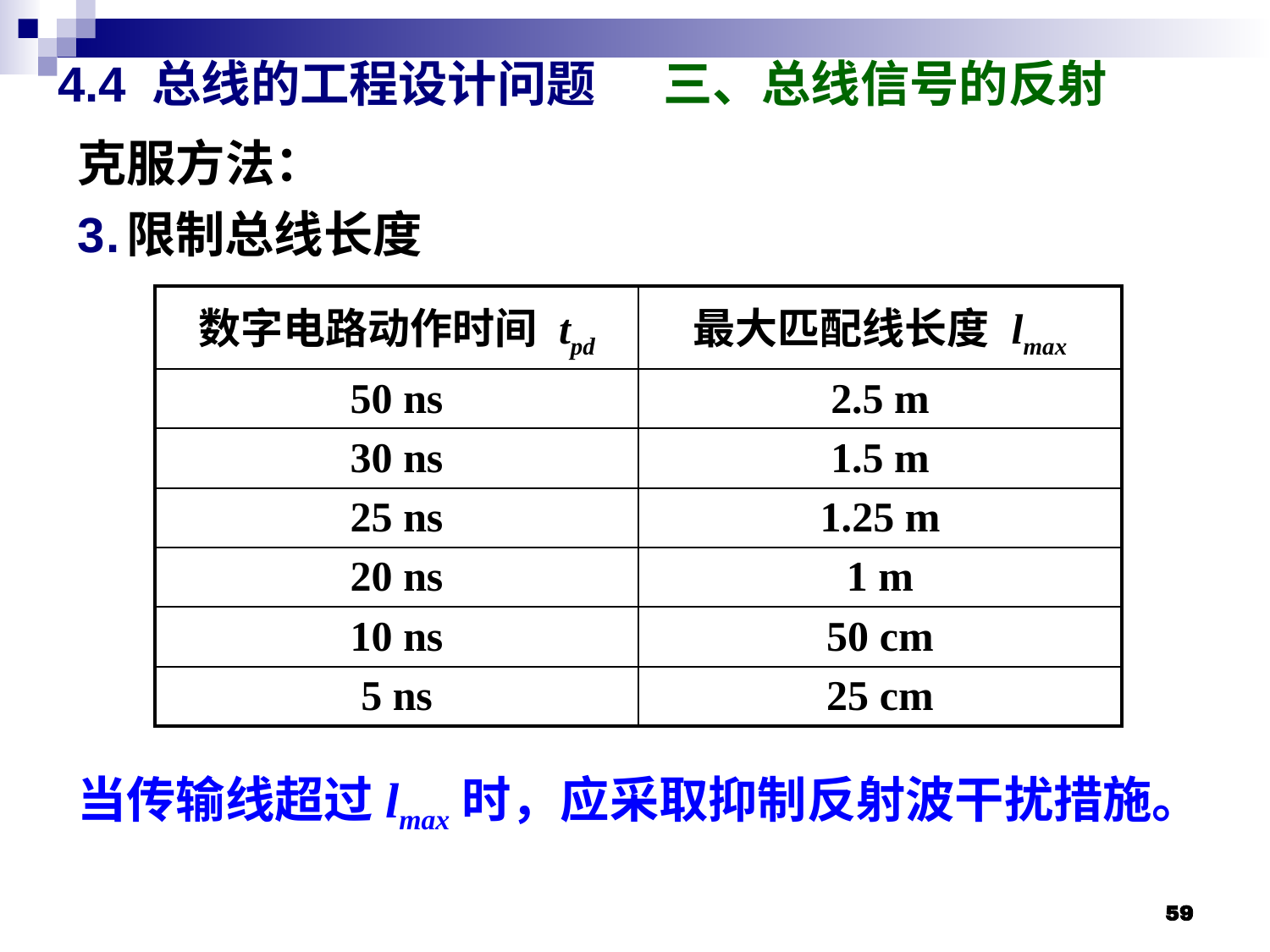

# 4.4 总线的工程设计问题      三、总线信号的反射
克服方法：
限制总线长度

当传输线超过lmax时，应采取抑制反射波干扰措施。
| 数字电路动作时间 tpd | 最大匹配线长度 lmax |
| --- | --- |
| 50 ns | 2.5 m |
| 30 ns | 1.5 m |
| 25 ns | 1.25 m |
| 20 ns | 1 m |
| 10 ns | 50 cm |
| 5 ns | 25 cm |
59